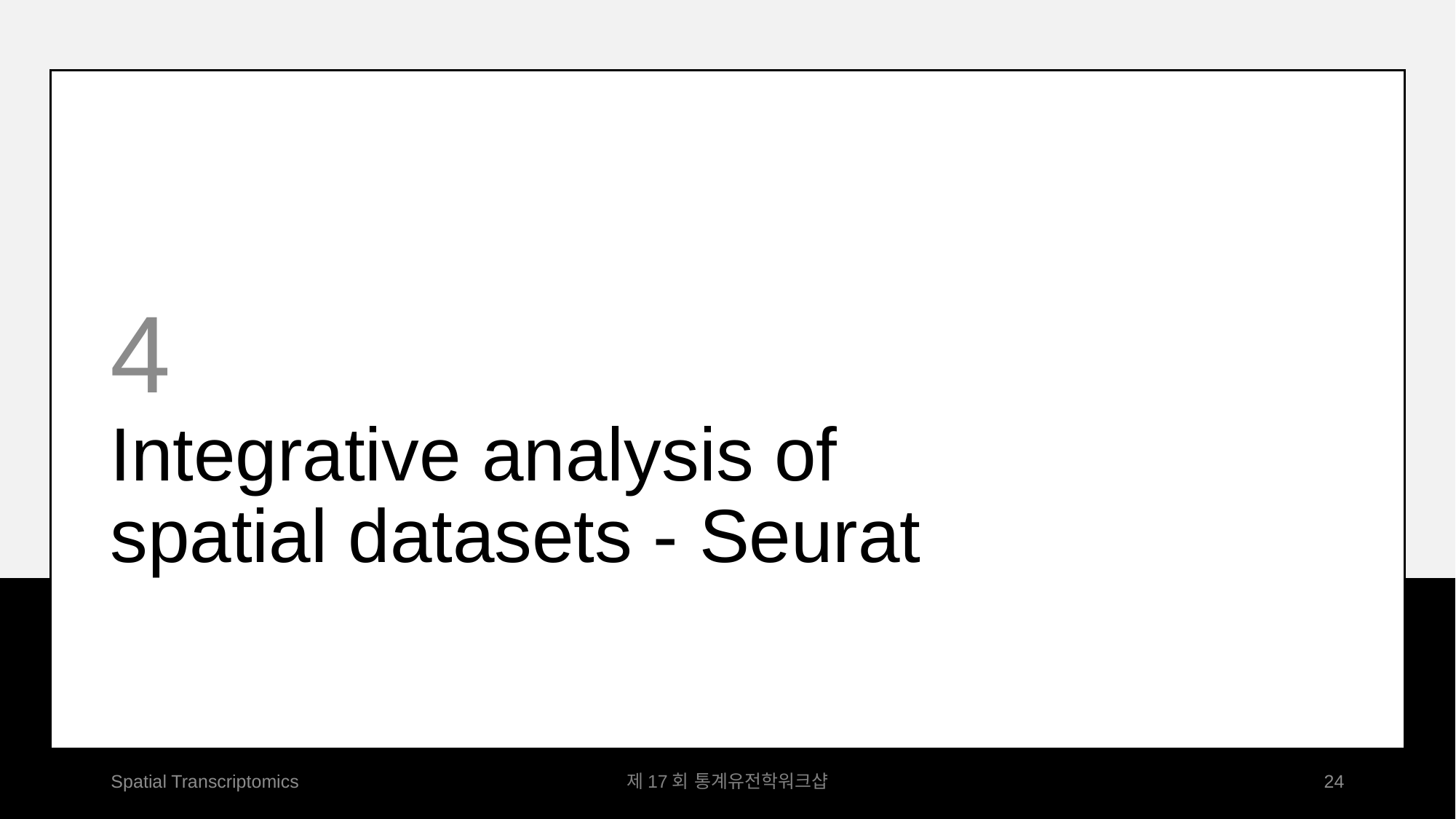

4
Integrative analysis of
spatial datasets - Seurat
Spatial Transcriptomics
제17회 통계유전학워크샵
24